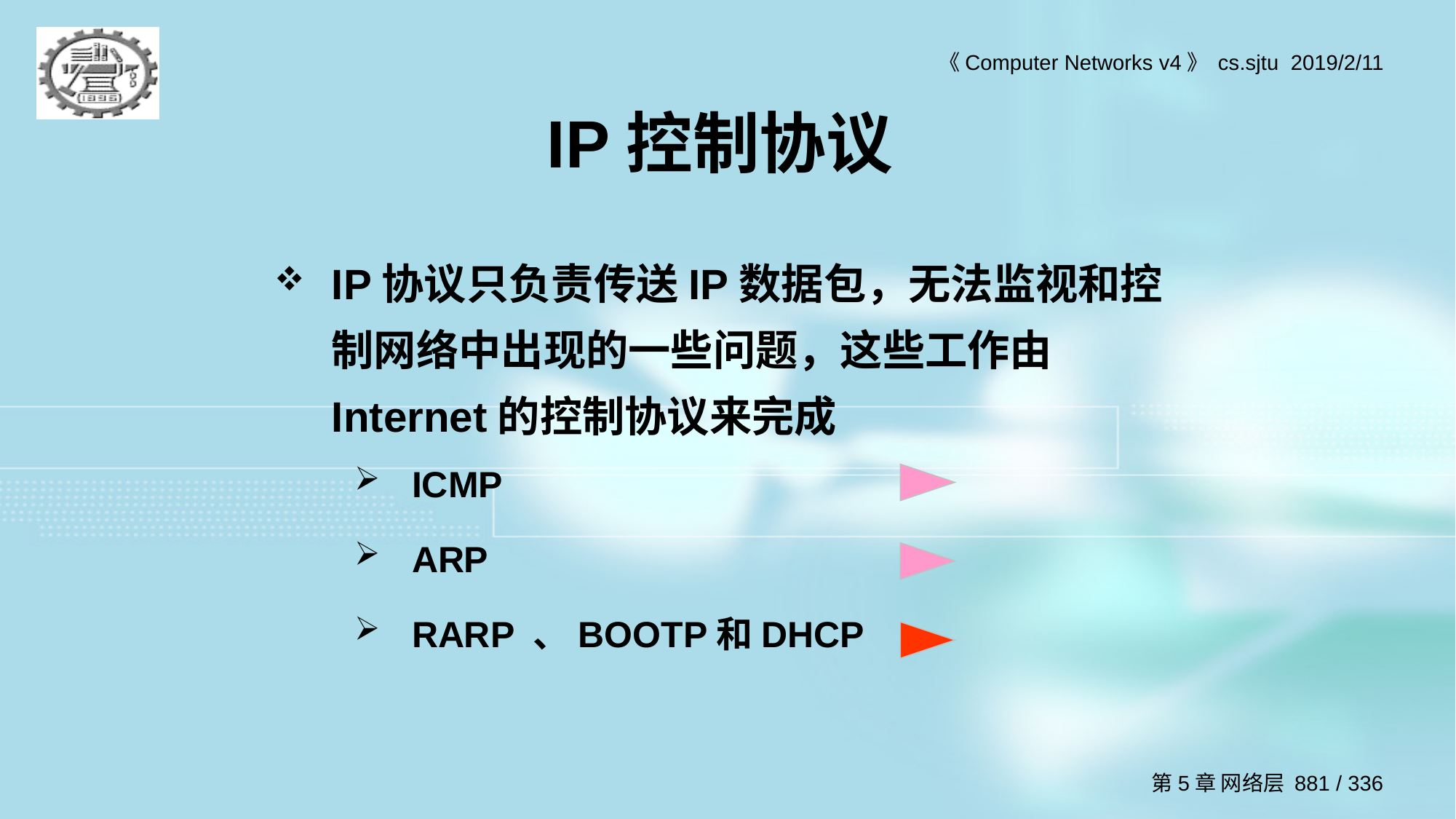

# IP控制协议
IP协议只负责传送IP数据包，无法监视和控制网络中出现的一些问题，这些工作由Internet的控制协议来完成
ICMP
ARP
RARP 、BOOTP和DHCP